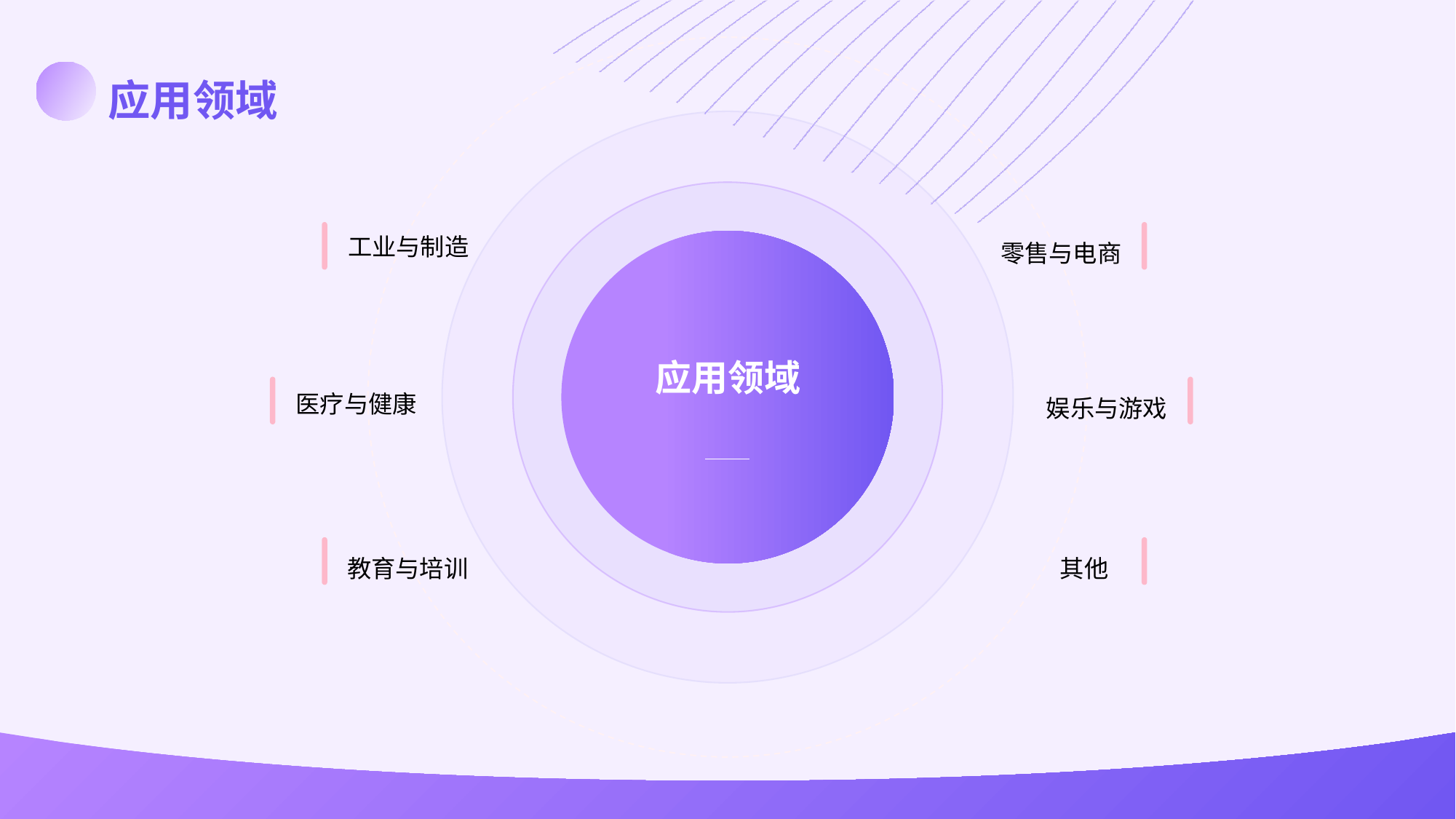

应用领域
工业与制造
零售与电商

应用领域
医疗与健康
娱乐与游戏

教育与培训
其他